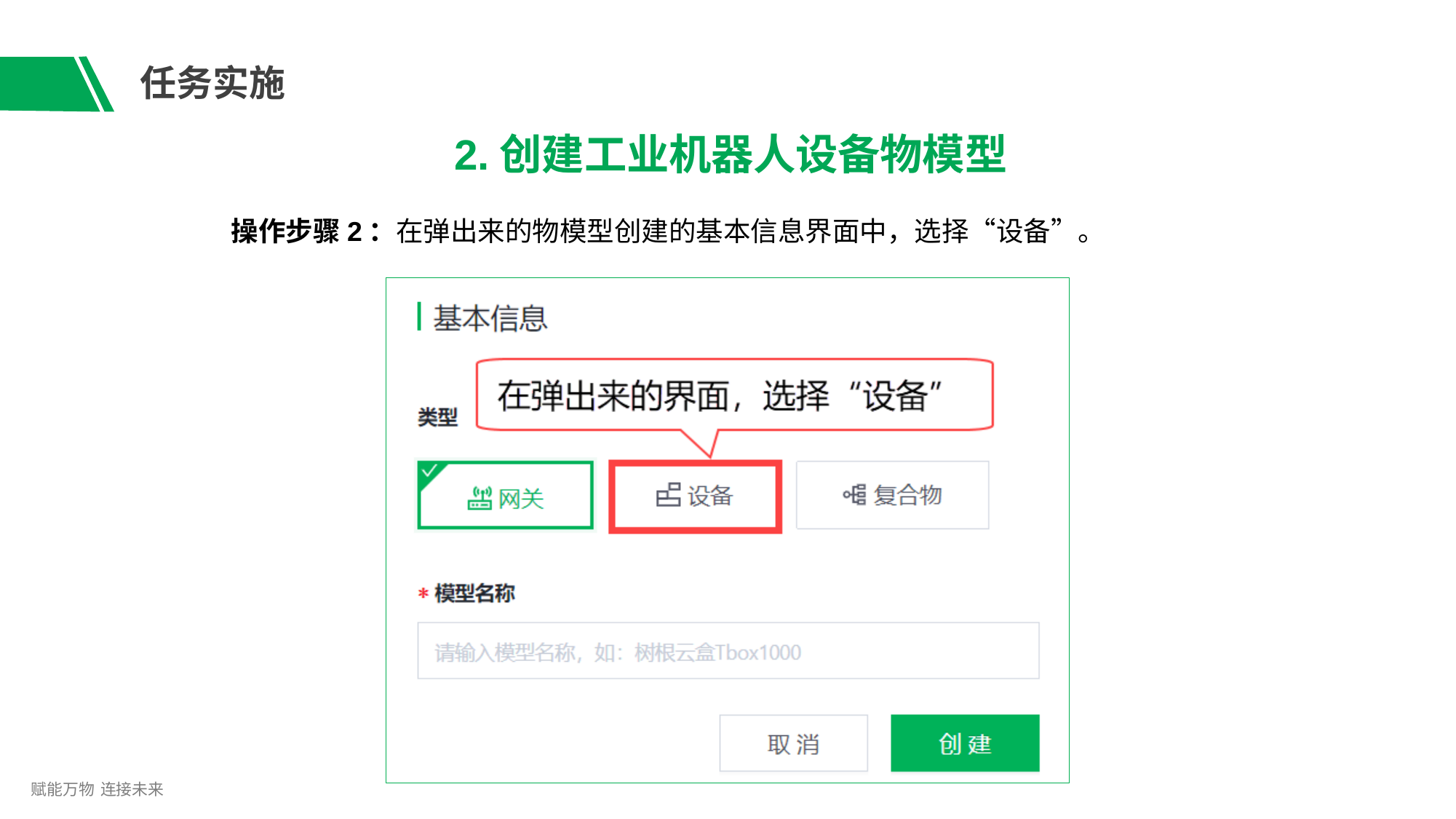

# 任务实施
2.创建工业机器人设备物模型
操作步骤2：在弹出来的物模型创建的基本信息界面中，选择“设备”。

赋能万物 连接未来